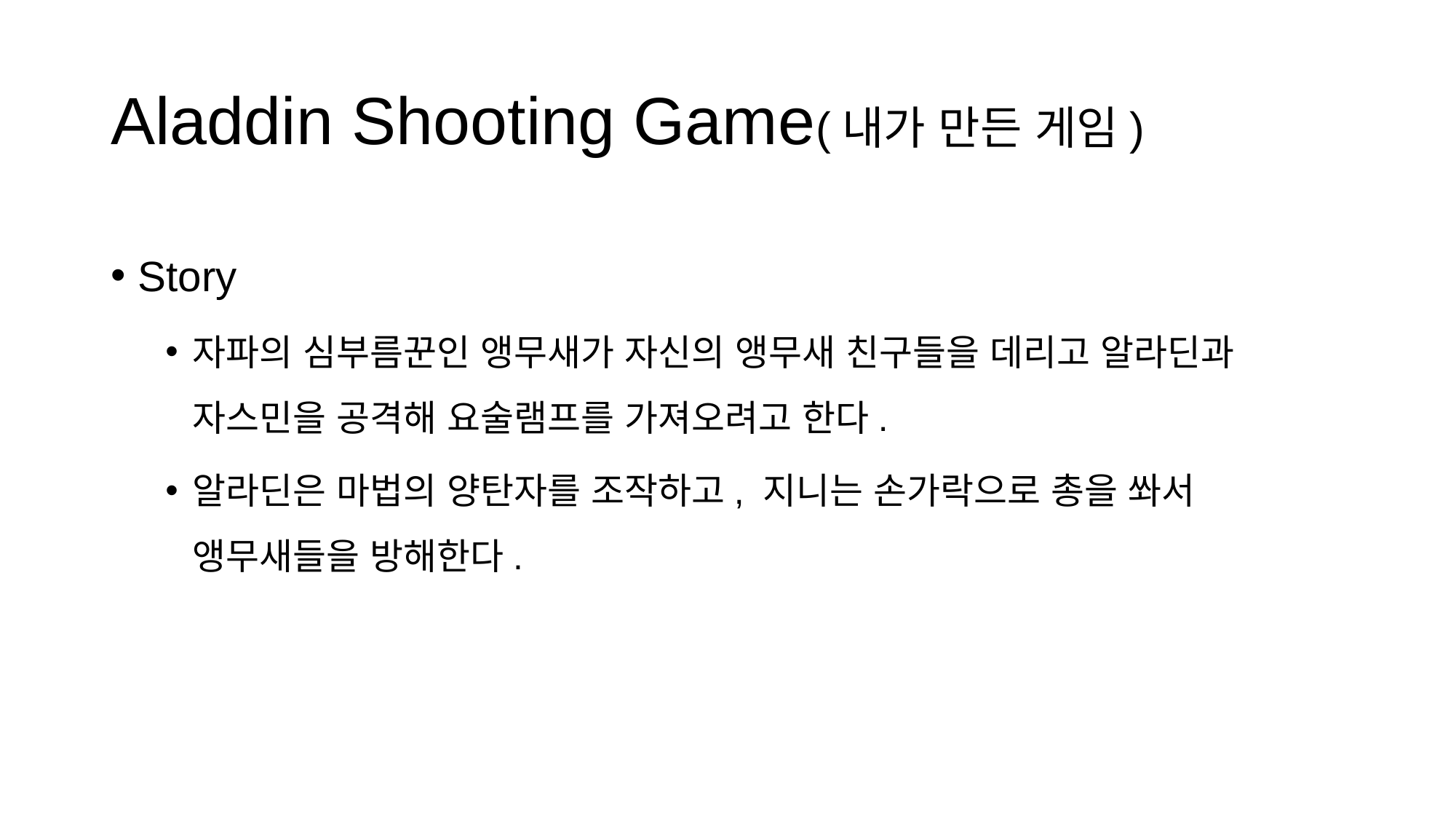

# Aladdin Shooting Game(내가 만든 게임)
Story
자파의 심부름꾼인 앵무새가 자신의 앵무새 친구들을 데리고 알라딘과 자스민을 공격해 요술램프를 가져오려고 한다.
알라딘은 마법의 양탄자를 조작하고, 지니는 손가락으로 총을 쏴서 앵무새들을 방해한다.